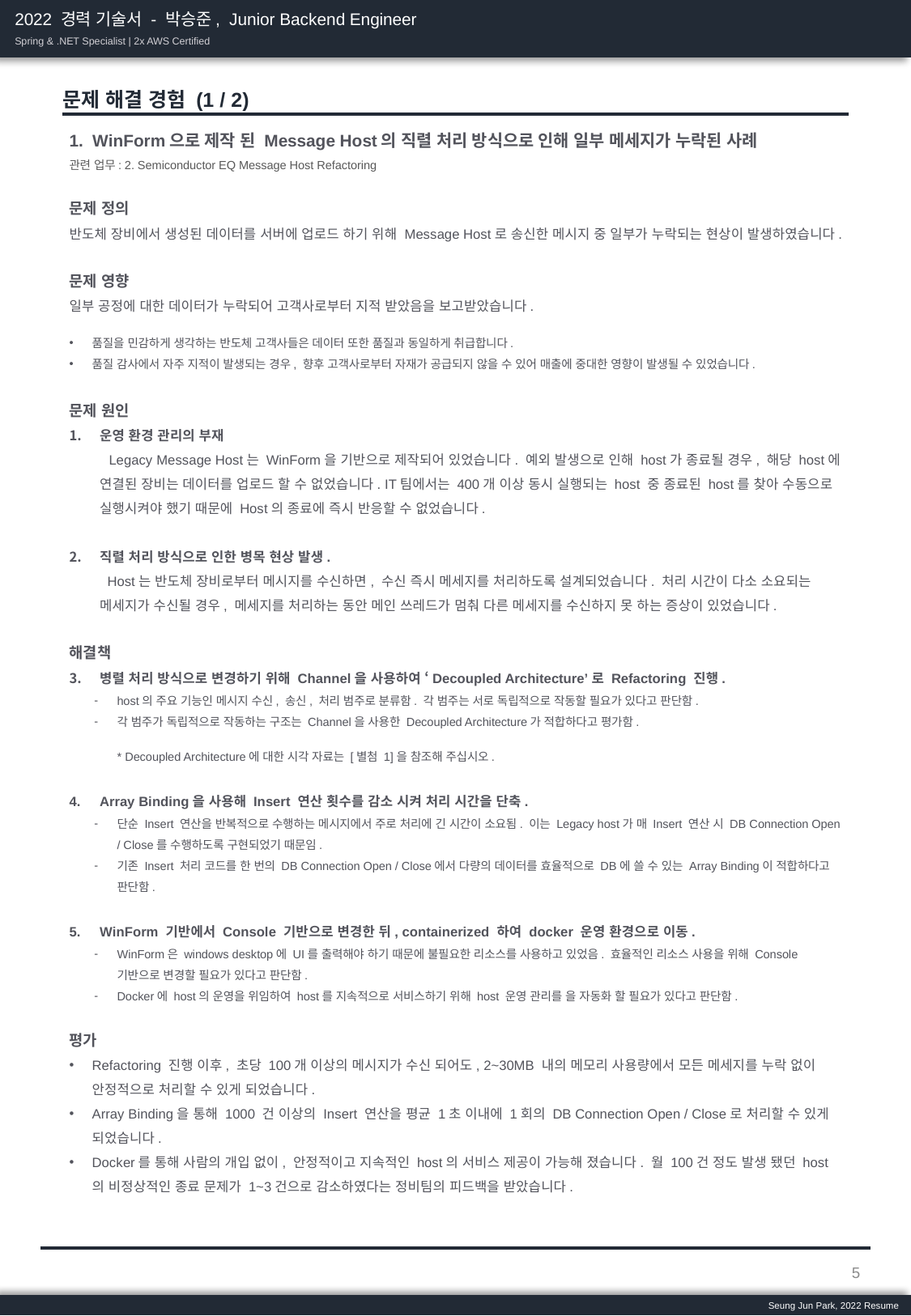

2022 경력 기술서 - 박승준,  Junior Backend Engineer
Spring & .NET Specialist | 2x AWS Certified
문제 해결 경험 (1 / 2)
1.  WinForm으로 제작 된 Message Host의 직렬 처리 방식으로 인해 일부 메세지가 누락된 사례
관련 업무: 2. Semiconductor EQ Message Host Refactoring

문제 정의
반도체 장비에서 생성된 데이터를 서버에 업로드 하기 위해 Message Host로 송신한 메시지 중 일부가 누락되는 현상이 발생하였습니다.

문제 영향
일부 공정에 대한 데이터가 누락되어 고객사로부터 지적 받았음을 보고받았습니다.
품질을 민감하게 생각하는 반도체 고객사들은 데이터 또한 품질과 동일하게 취급합니다.
품질 감사에서 자주 지적이 발생되는 경우, 향후 고객사로부터 자재가 공급되지 않을 수 있어 매출에 중대한 영향이 발생될 수 있었습니다.

문제 원인
운영 환경 관리의 부재
  Legacy Message Host는 WinForm을 기반으로 제작되어 있었습니다. 예외 발생으로 인해 host가 종료될 경우, 해당 host에 연결된 장비는 데이터를 업로드 할 수 없었습니다. IT팀에서는 400개 이상 동시 실행되는 host 중 종료된 host를 찾아 수동으로 실행시켜야 했기 때문에 Host의 종료에 즉시 반응할 수 없었습니다.
직렬 처리 방식으로 인한 병목 현상 발생.
  Host는 반도체 장비로부터 메시지를 수신하면, 수신 즉시 메세지를 처리하도록 설계되었습니다. 처리 시간이 다소 소요되는 메세지가 수신될 경우, 메세지를 처리하는 동안 메인 쓰레드가 멈춰 다른 메세지를 수신하지 못 하는 증상이 있었습니다.

해결책
병렬 처리 방식으로 변경하기 위해 Channel을 사용하여 ‘Decoupled Architecture’로 Refactoring 진행.
host의 주요 기능인 메시지 수신, 송신, 처리 범주로 분류함. 각 범주는 서로 독립적으로 작동할 필요가 있다고 판단함.
각 범주가 독립적으로 작동하는 구조는 Channel을 사용한 Decoupled Architecture가 적합하다고 평가함.
* Decoupled Architecture에 대한 시각 자료는 [별첨 1]을 참조해 주십시오.

Array Binding을 사용해 Insert 연산 횟수를 감소 시켜 처리 시간을 단축.
단순 Insert 연산을 반복적으로 수행하는 메시지에서 주로 처리에 긴 시간이 소요됨. 이는 Legacy host가 매 Insert 연산 시 DB Connection Open / Close를 수행하도록 구현되었기 때문임.
기존 Insert 처리 코드를 한 번의 DB Connection Open / Close에서 다량의 데이터를 효율적으로 DB에 쓸 수 있는 Array Binding이 적합하다고 판단함.

WinForm 기반에서 Console 기반으로 변경한 뒤, containerized 하여 docker 운영 환경으로 이동.
WinForm은 windows desktop에 UI를 출력해야 하기 때문에 불필요한 리소스를 사용하고 있었음. 효율적인 리소스 사용을 위해 Console기반으로 변경할 필요가 있다고 판단함.
Docker에 host의 운영을 위임하여 host를 지속적으로 서비스하기 위해 host 운영 관리를 을 자동화 할 필요가 있다고 판단함.

평가
Refactoring 진행 이후, 초당 100개 이상의 메시지가 수신 되어도, 2~30MB 내의 메모리 사용량에서 모든 메세지를 누락 없이 안정적으로 처리할 수 있게 되었습니다.
Array Binding을 통해 1000 건 이상의 Insert 연산을 평균 1초 이내에 1회의 DB Connection Open / Close로 처리할 수 있게 되었습니다.
Docker를 통해 사람의 개입 없이, 안정적이고 지속적인 host의 서비스 제공이 가능해 졌습니다. 월 100건 정도 발생 됐던 host의 비정상적인 종료 문제가 1~3건으로 감소하였다는 정비팀의 피드백을 받았습니다.

5

Seung Jun Park, 2022 Resume